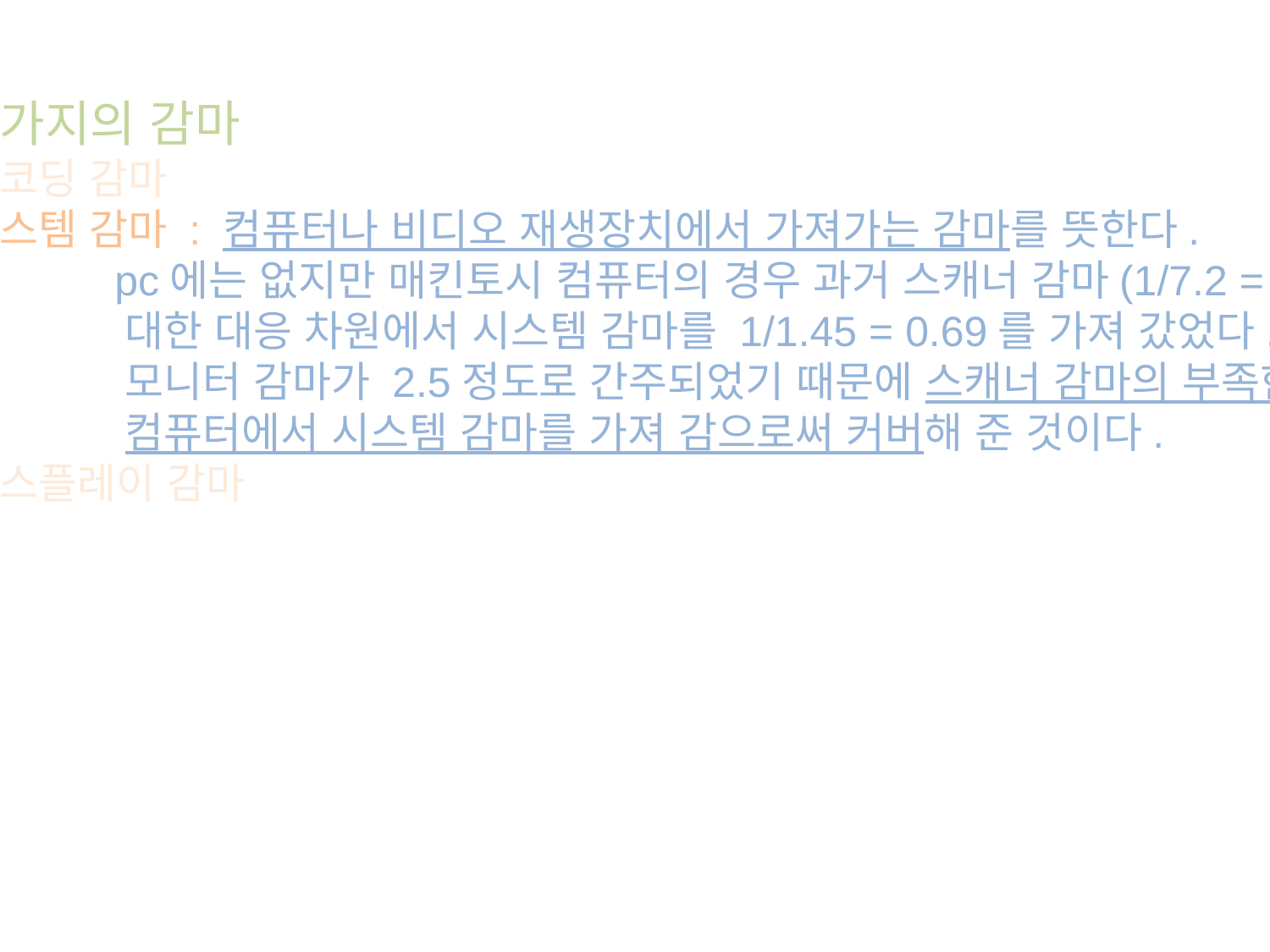

3가지의 감마
인코딩 감마
시스템 감마 : 컴퓨터나 비디오 재생장치에서 가져가는 감마를 뜻한다.
             pc에는 없지만 매킨토시 컴퓨터의 경우 과거 스캐너 감마(1/7.2 = 0.58)에
             대한 대응 차원에서 시스템 감마를 1/1.45 = 0.69를 가져 갔었다.
             모니터 감마가 2.5정도로 간주되었기 때문에 스캐너 감마의 부족한 부분을
             컴퓨터에서 시스템 감마를 가져 감으로써 커버해 준 것이다.
디스플레이 감마